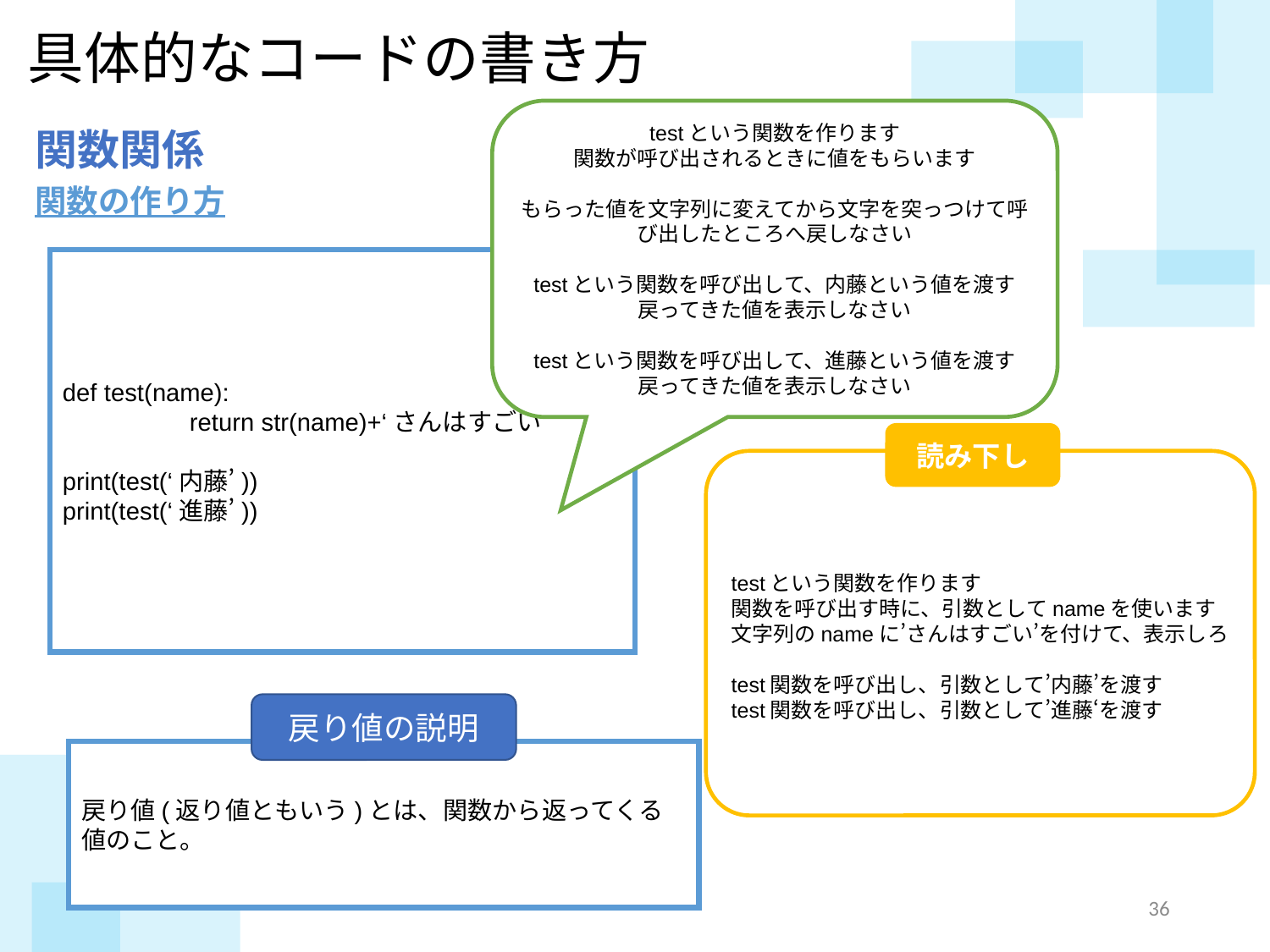

具体的なコードの書き方
関数関係
testという関数を作ります
関数が呼び出されるときに値をもらいます

もらった値を文字列に変えてから文字を突っつけて呼び出したところへ戻しなさい

testという関数を呼び出して、内藤という値を渡す
戻ってきた値を表示しなさい

testという関数を呼び出して、進藤という値を渡す
戻ってきた値を表示しなさい
関数の作り方
def test(name):
	return str(name)+‘さんはすごい’

print(test(‘内藤’))
print(test(‘進藤’))
読み下し

testという関数を作ります
関数を呼び出す時に、引数としてnameを使います
文字列のnameに’さんはすごい’を付けて、表示しろ

test関数を呼び出し、引数として’内藤’を渡す
test関数を呼び出し、引数として’進藤‘を渡す
戻り値の説明
戻り値(返り値ともいう)とは、関数から返ってくる値のこと。
36